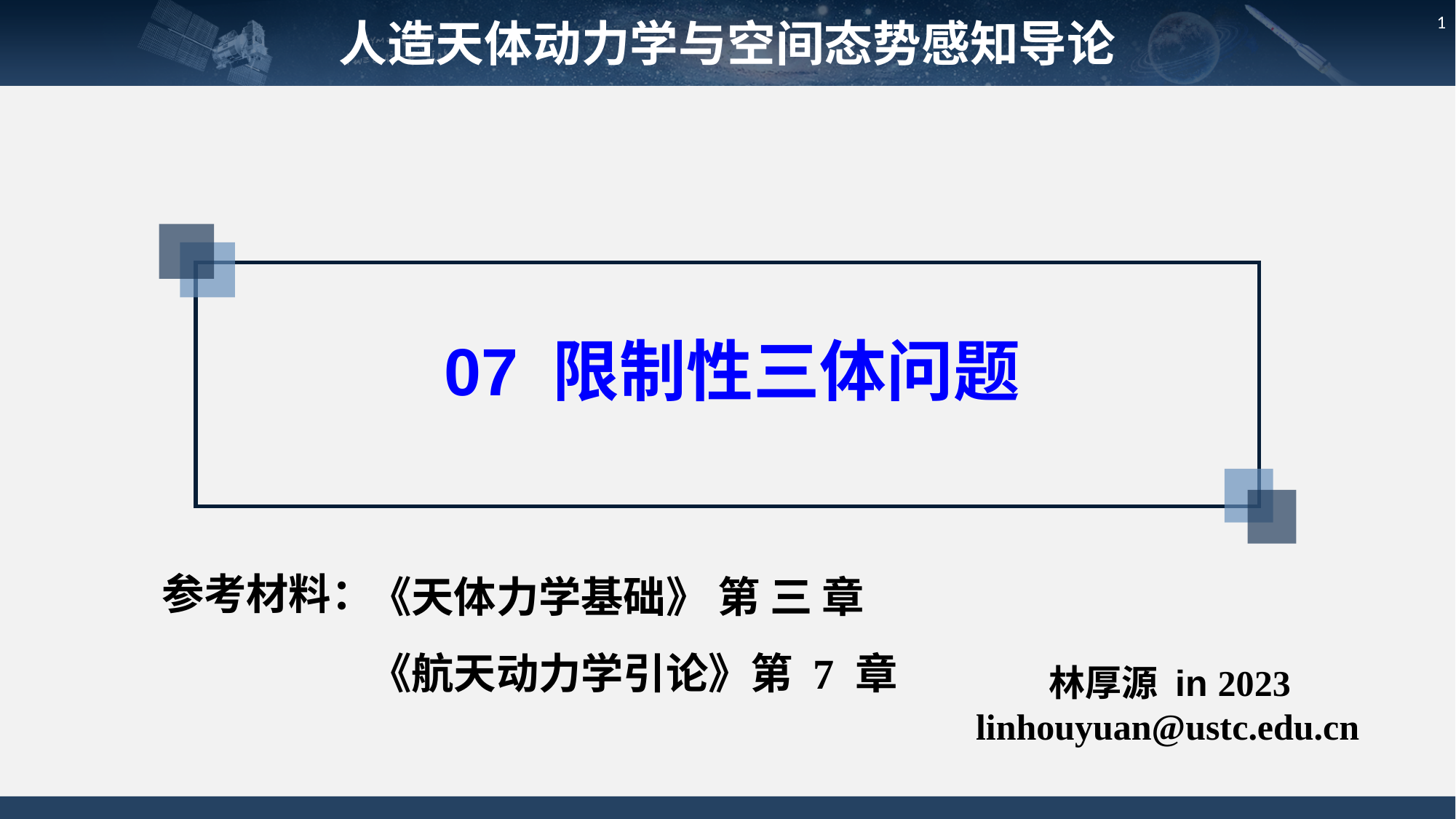

人造天体动力学与空间态势感知导论
1

07 限制性三体问题

参考材料：
《天体力学基础》 第 三 章
《航天动力学引论》第 7 章

林厚源 in 2023
linhouyuan@ustc.edu.cn